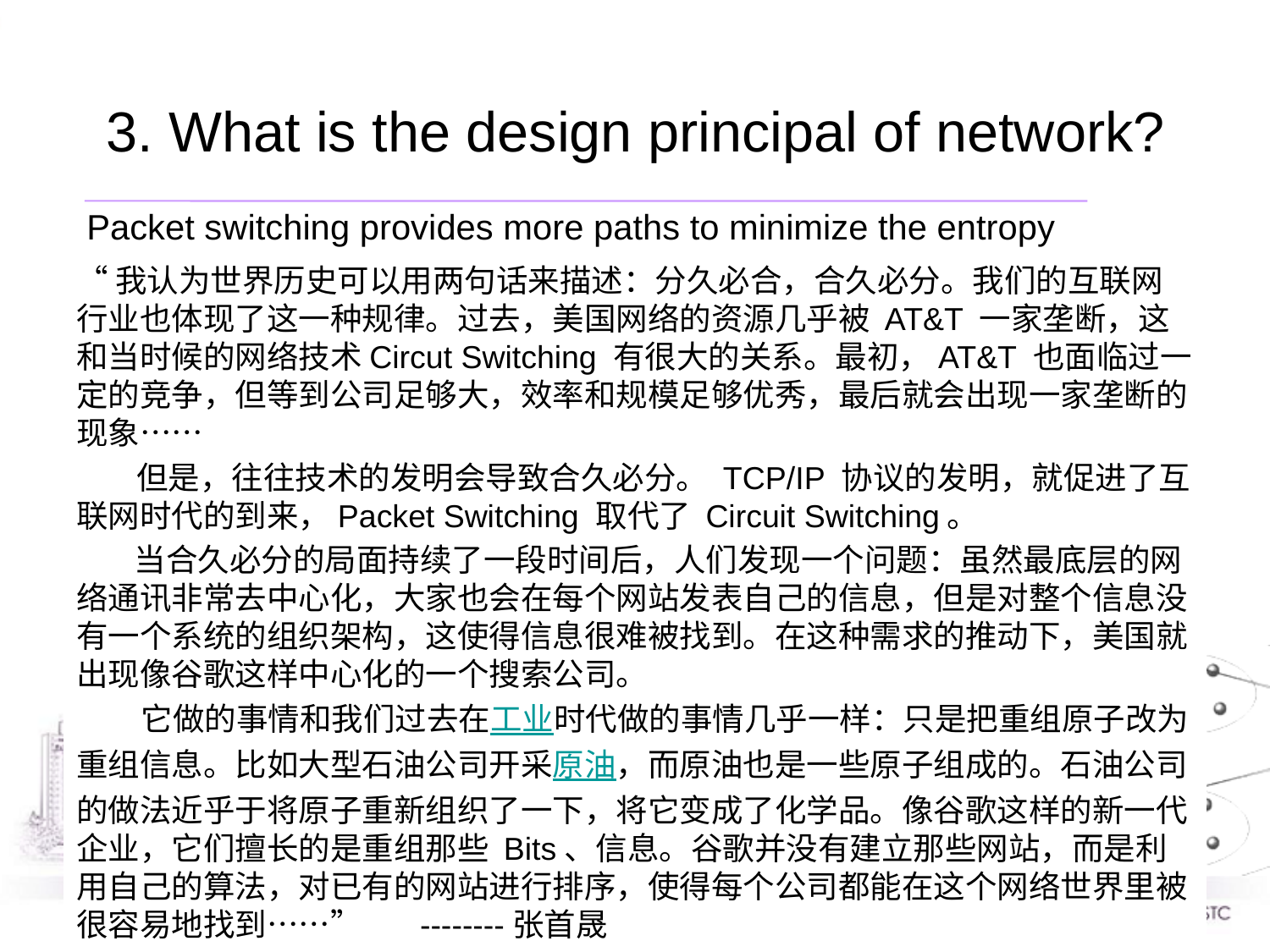

# 3. What is the design principal of network?
Packet switching provides more paths to minimize the entropy
“我认为世界历史可以用两句话来描述：分久必合，合久必分。我们的互联网行业也体现了这一种规律。过去，美国网络的资源几乎被 AT&T 一家垄断，这和当时候的网络技术Circut Switching 有很大的关系。最初，AT&T 也面临过一定的竞争，但等到公司足够大，效率和规模足够优秀，最后就会出现一家垄断的现象……
　    但是，往往技术的发明会导致合久必分。 TCP/IP 协议的发明，就促进了互联网时代的到来，Packet Switching 取代了 Circuit Switching。
       当合久必分的局面持续了一段时间后，人们发现一个问题：虽然最底层的网络通讯非常去中心化，大家也会在每个网站发表自己的信息，但是对整个信息没有一个系统的组织架构，这使得信息很难被找到。在这种需求的推动下，美国就出现像谷歌这样中心化的一个搜索公司。
        它做的事情和我们过去在工业时代做的事情几乎一样：只是把重组原子改为重组信息。比如大型石油公司开采原油，而原油也是一些原子组成的。石油公司的做法近乎于将原子重新组织了一下，将它变成了化学品。像谷歌这样的新一代企业，它们擅长的是重组那些 Bits、信息。谷歌并没有建立那些网站，而是利用自己的算法，对已有的网站进行排序，使得每个公司都能在这个网络世界里被很容易地找到……”       --------张首晟
47